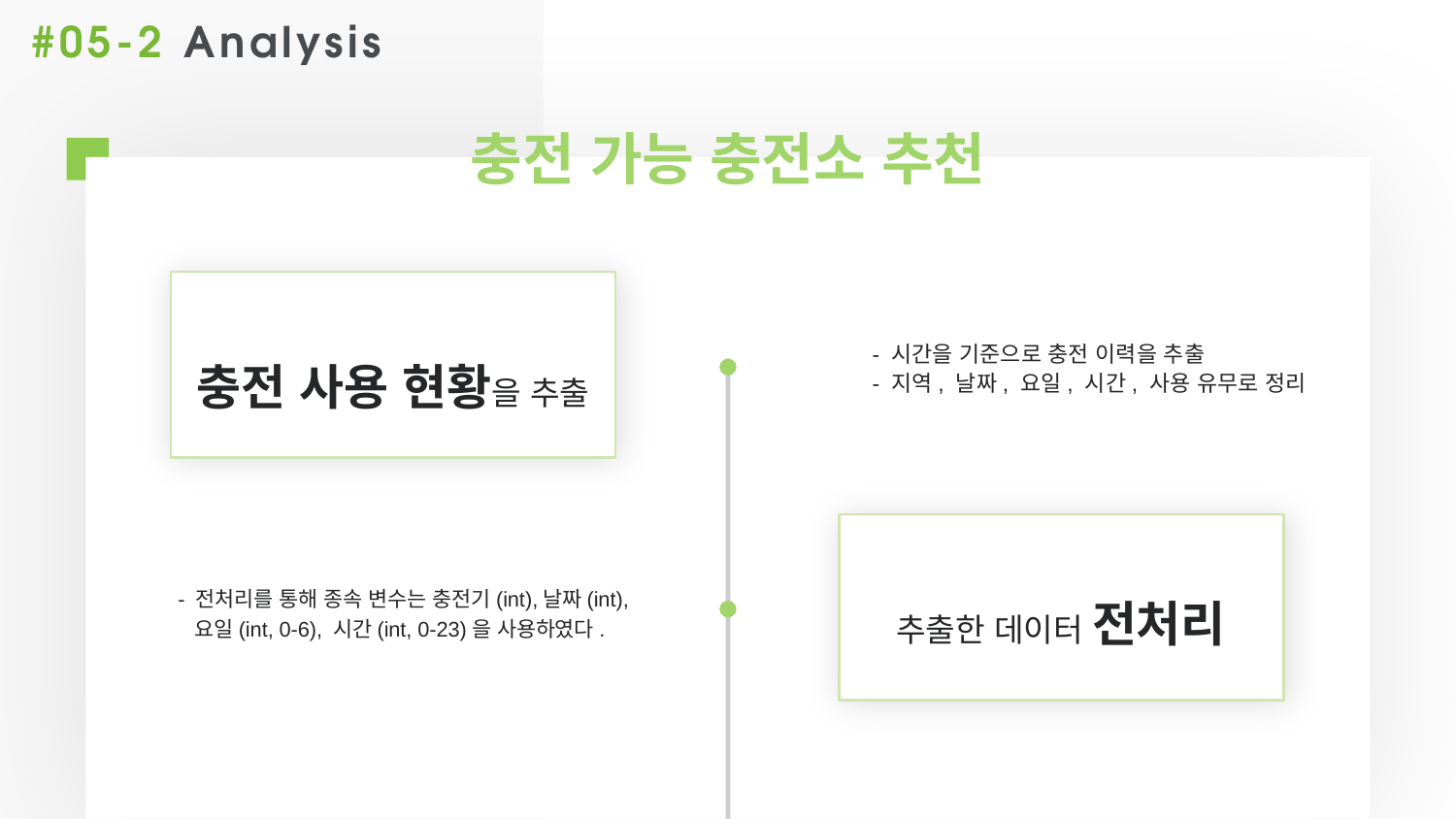

#05-2 Analysis
충전 가능 충전소 추천

충전 사용 현황을 추출
- 시간을 기준으로 충전 이력을 추출
- 지역, 날짜, 요일, 시간, 사용 유무로 정리

추출한 데이터 전처리
- 전처리를 통해 종속 변수는 충전기(int),날짜(int),
  요일(int, 0-6), 시간(int, 0-23)을 사용하였다.